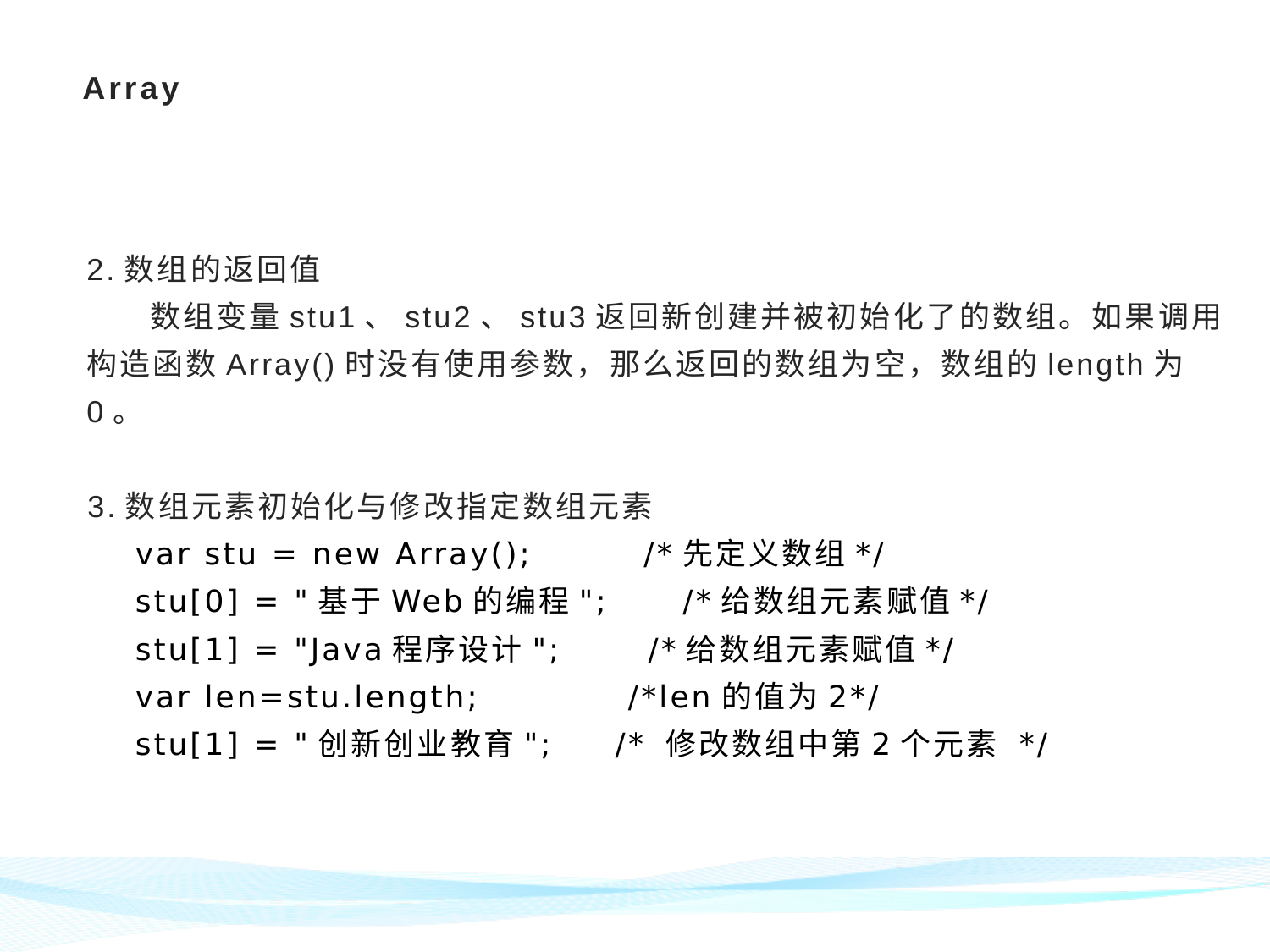

# Array
2.数组的返回值
      数组变量stu1、stu2、stu3返回新创建并被初始化了的数组。如果调用构造函数Array()时没有使用参数，那么返回的数组为空，数组的length为0。

3.数组元素初始化与修改指定数组元素
var stu = new Array();         /*先定义数组*/
stu[0] = "基于Web的编程";      /*给数组元素赋值*/
stu[1] = "Java程序设计";       /*给数组元素赋值*/
var len=stu.length;            /*len的值为2*/
stu[1] = "创新创业教育";     /* 修改数组中第2个元素 */